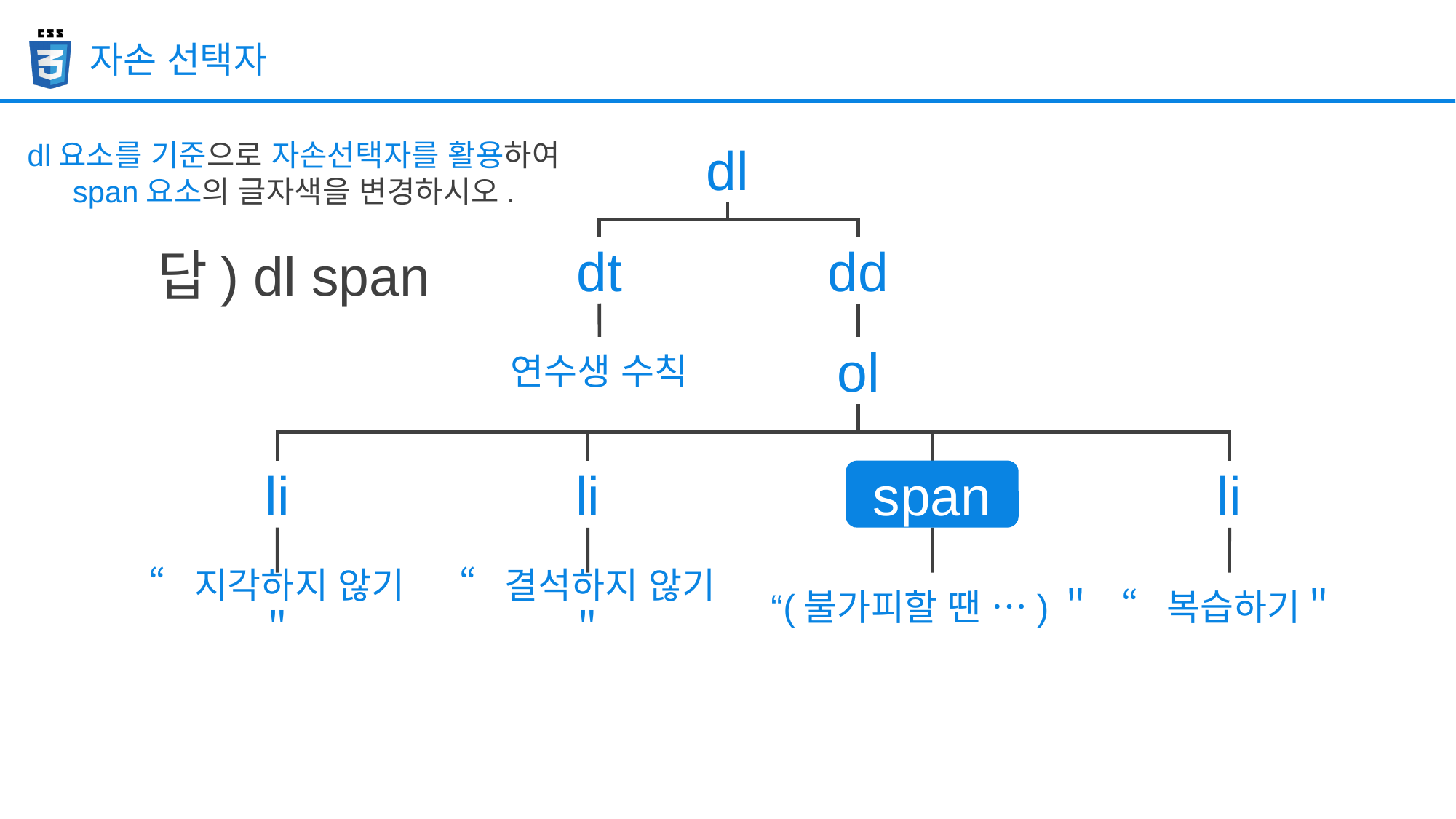

자손 선택자
dl
dl요소를 기준으로 자손선택자를 활용하여 span요소의 글자색을 변경하시오.
dt
dd
답) dl span
연수생 수칙
ol
span
li
span
li
li
“(불가피할 땐 …)＂
“지각하지 않기＂
“결석하지 않기＂
“복습하기＂